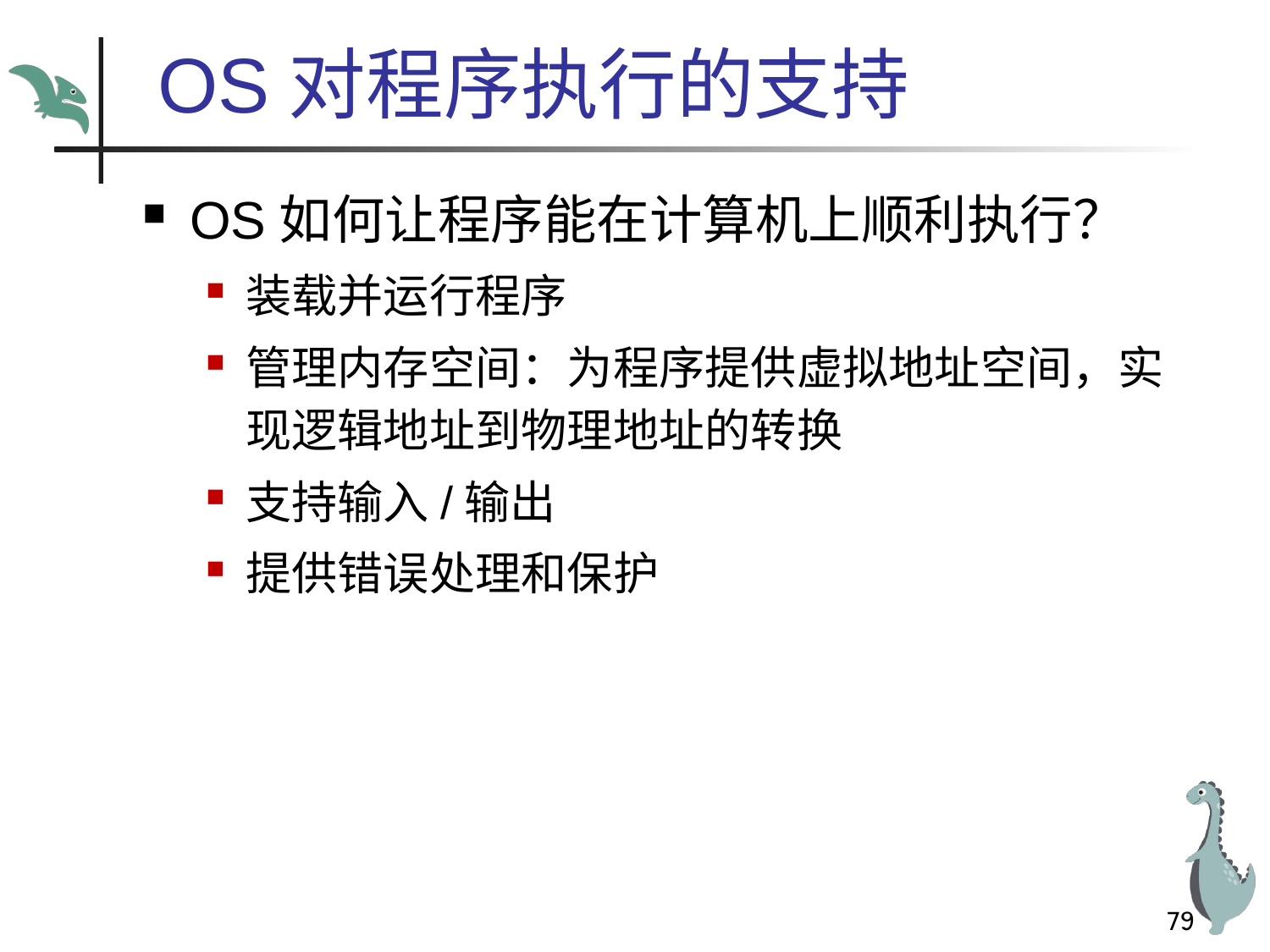

# OS对程序执行的支持
OS如何让程序能在计算机上顺利执行？
装载并运行程序
管理内存空间：为程序提供虚拟地址空间，实现逻辑地址到物理地址的转换
支持输入/输出
提供错误处理和保护
79